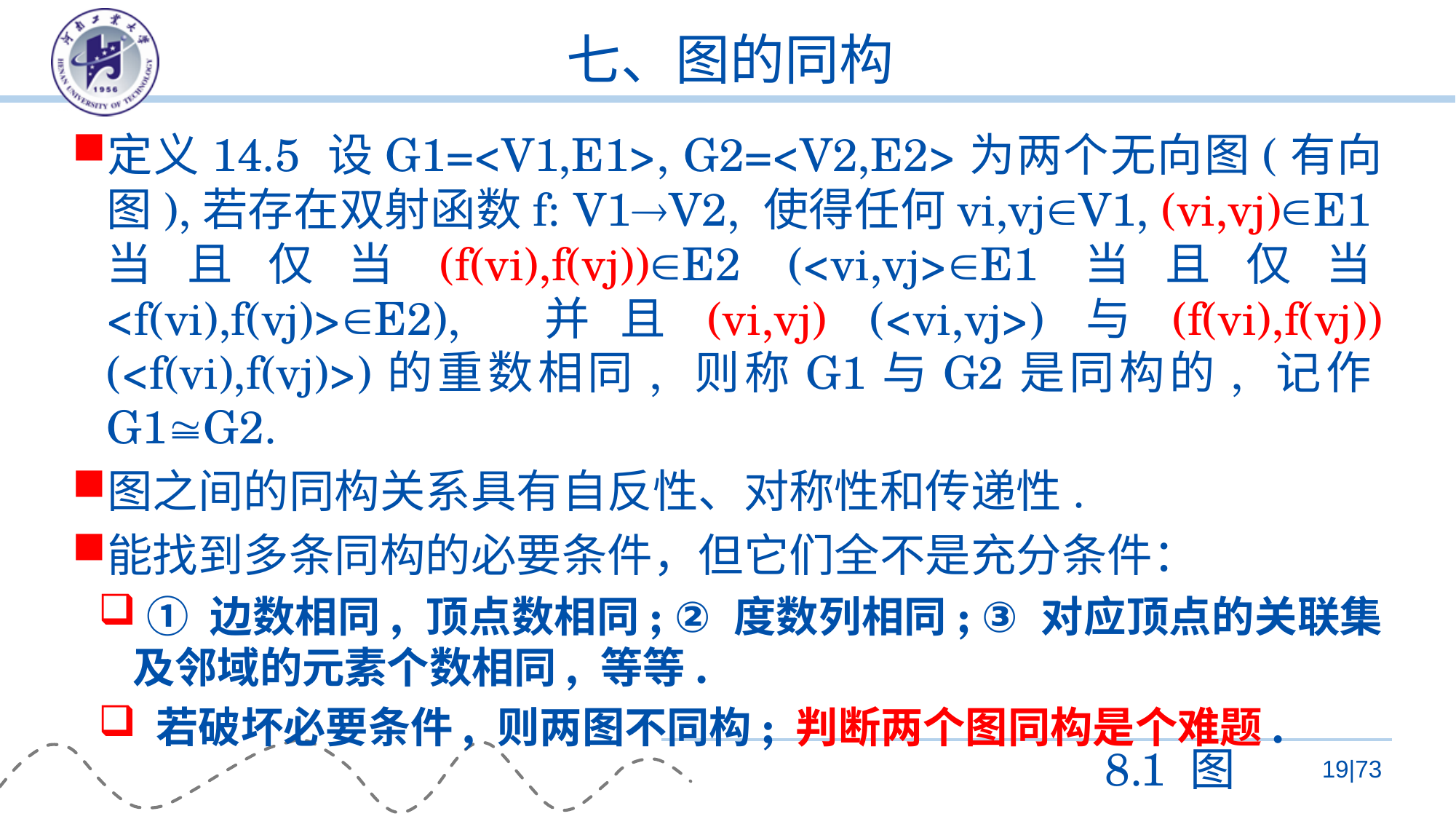

# 七、图的同构
定义14.5 设G1=<V1,E1>, G2=<V2,E2>为两个无向图(有向图),若存在双射函数f: V1→V2, 使得任何vi,vj∈V1, (vi,vj)∈E1当且仅当(f(vi),f(vj))∈E2 (<vi,vj>∈E1当且仅当<f(vi),f(vj)>∈E2), 并且(vi,vj) (<vi,vj>)与(f(vi),f(vj)) (<f(vi),f(vj)>)的重数相同, 则称G1与G2是同构的, 记作G1≅G2.
图之间的同构关系具有自反性、对称性和传递性.
能找到多条同构的必要条件，但它们全不是充分条件：
 ① 边数相同, 顶点数相同; ② 度数列相同; ③ 对应顶点的关联集及邻域的元素个数相同, 等等.
 若破坏必要条件, 则两图不同构; 判断两个图同构是个难题.
8.1 图
19|73